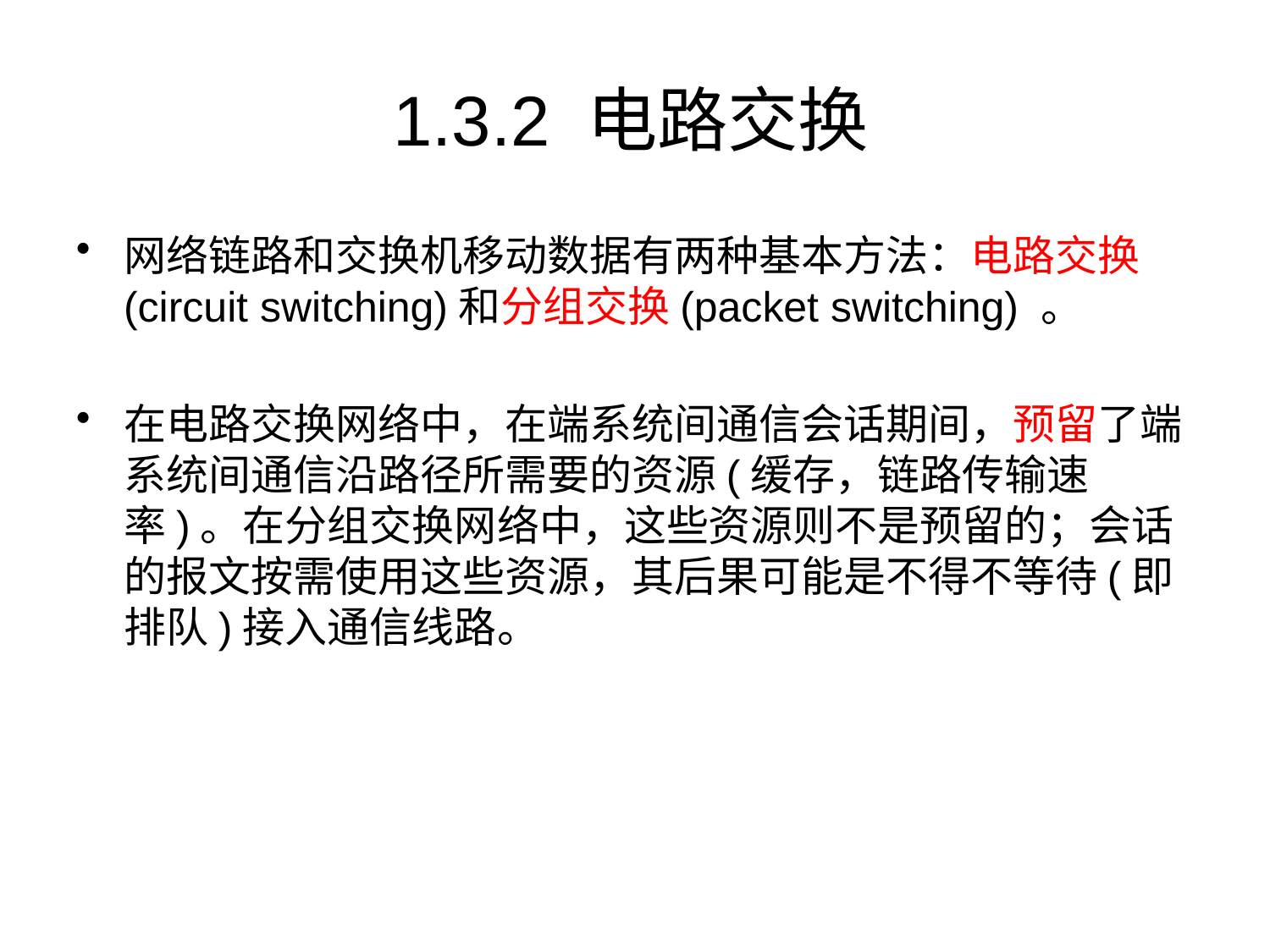

# 1.3.2 电路交换
网络链路和交换机移动数据有两种基本方法：电路交换(circuit switching)和分组交换(packet switching) 。

在电路交换网络中，在端系统间通信会话期间，预留了端系统间通信沿路径所需要的资源(缓存，链路传输速率)。在分组交换网络中，这些资源则不是预留的；会话的报文按需使用这些资源，其后果可能是不得不等待(即排队)接入通信线路。